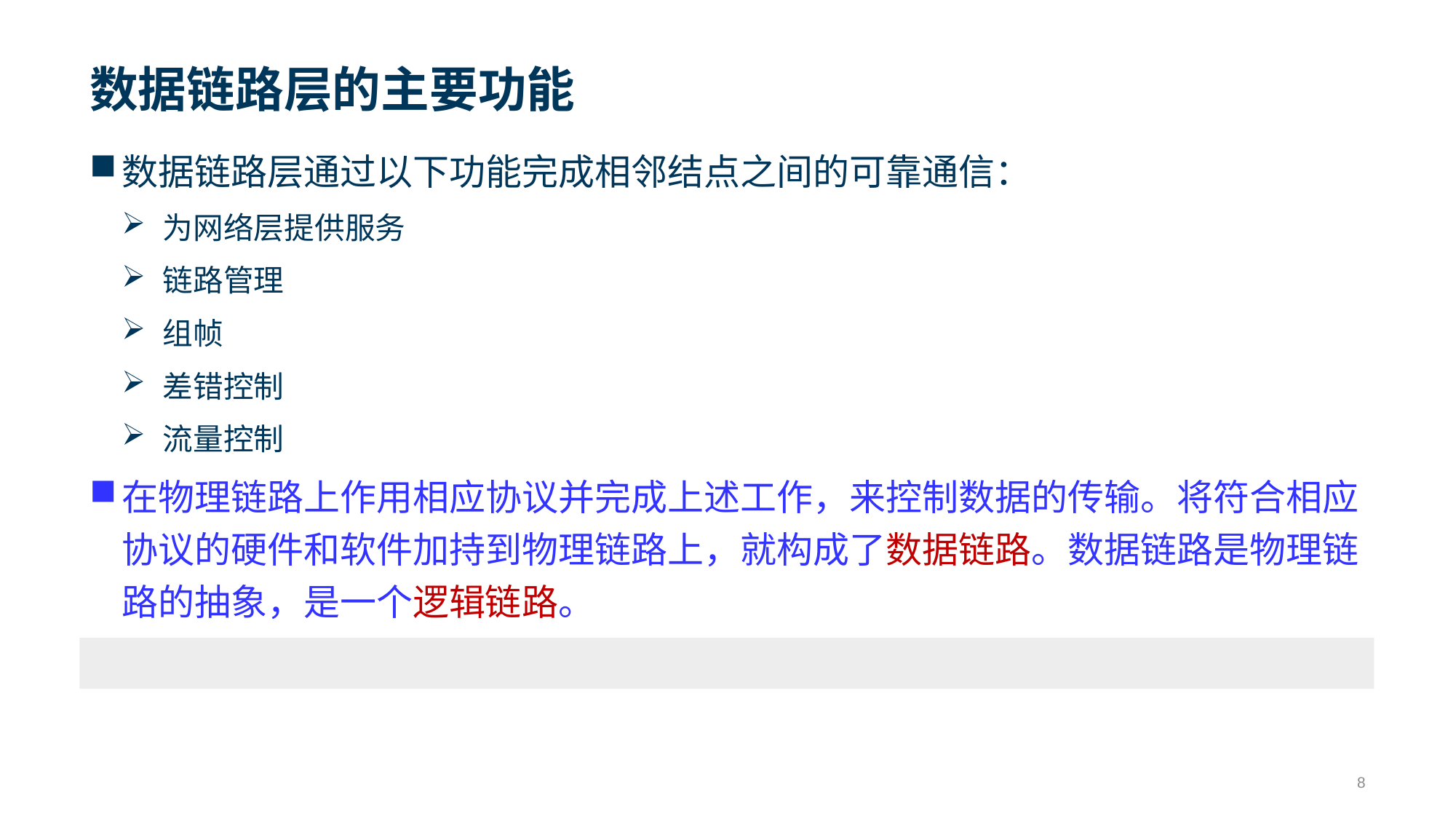

# 数据链路层的主要功能
数据链路层通过以下功能完成相邻结点之间的可靠通信：
为网络层提供服务
链路管理
组帧
差错控制
流量控制
在物理链路上作用相应协议并完成上述工作，来控制数据的传输。将符合相应协议的硬件和软件加持到物理链路上，就构成了数据链路。数据链路是物理链路的抽象，是一个逻辑链路。

8